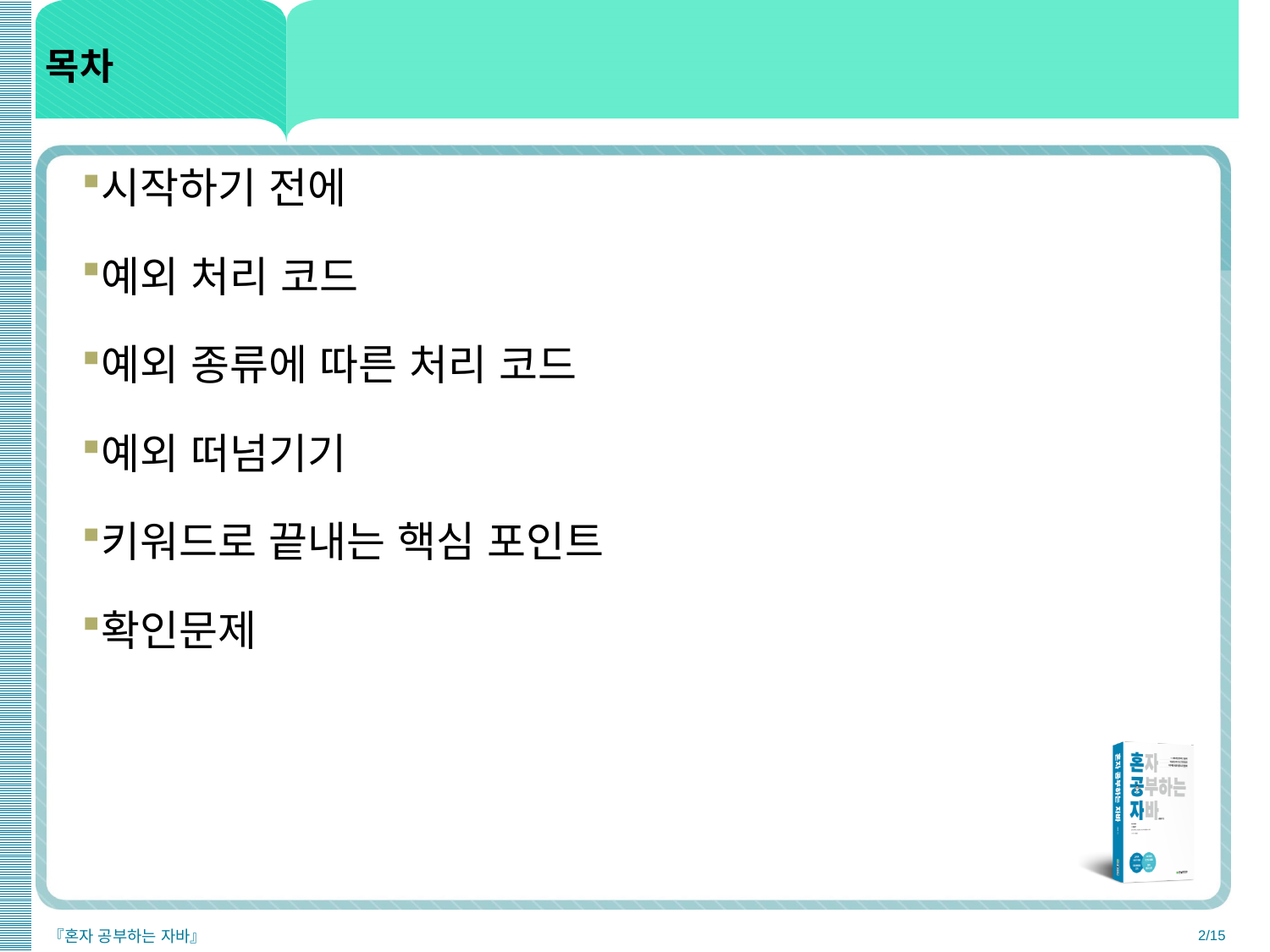

# 목차
시작하기 전에
예외 처리 코드
예외 종류에 따른 처리 코드
예외 떠넘기기
키워드로 끝내는 핵심 포인트
확인문제